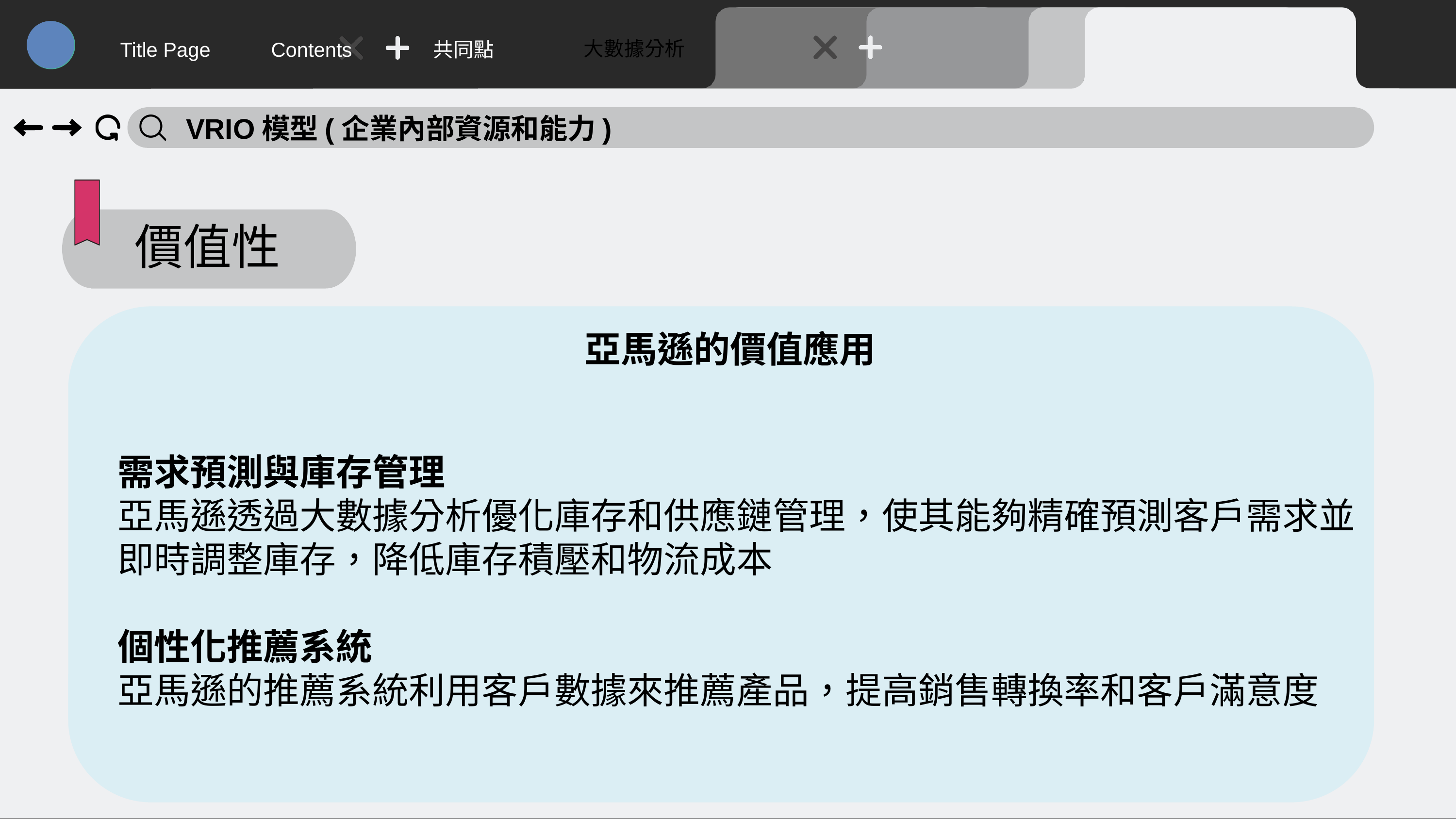

大數據分析
Title Page
Contents
共同點

VRIO模型(企業內部資源和能力)

價值性

亞馬遜的價值應用
需求預測與庫存管理
亞馬遜透過大數據分析優化庫存和供應鏈管理，使其能夠精確預測客戶需求並即時調整庫存，降低庫存積壓和物流成本

個性化推薦系統
亞馬遜的推薦系統利用客戶數據來推薦產品，提高銷售轉換率和客戶滿意度
31